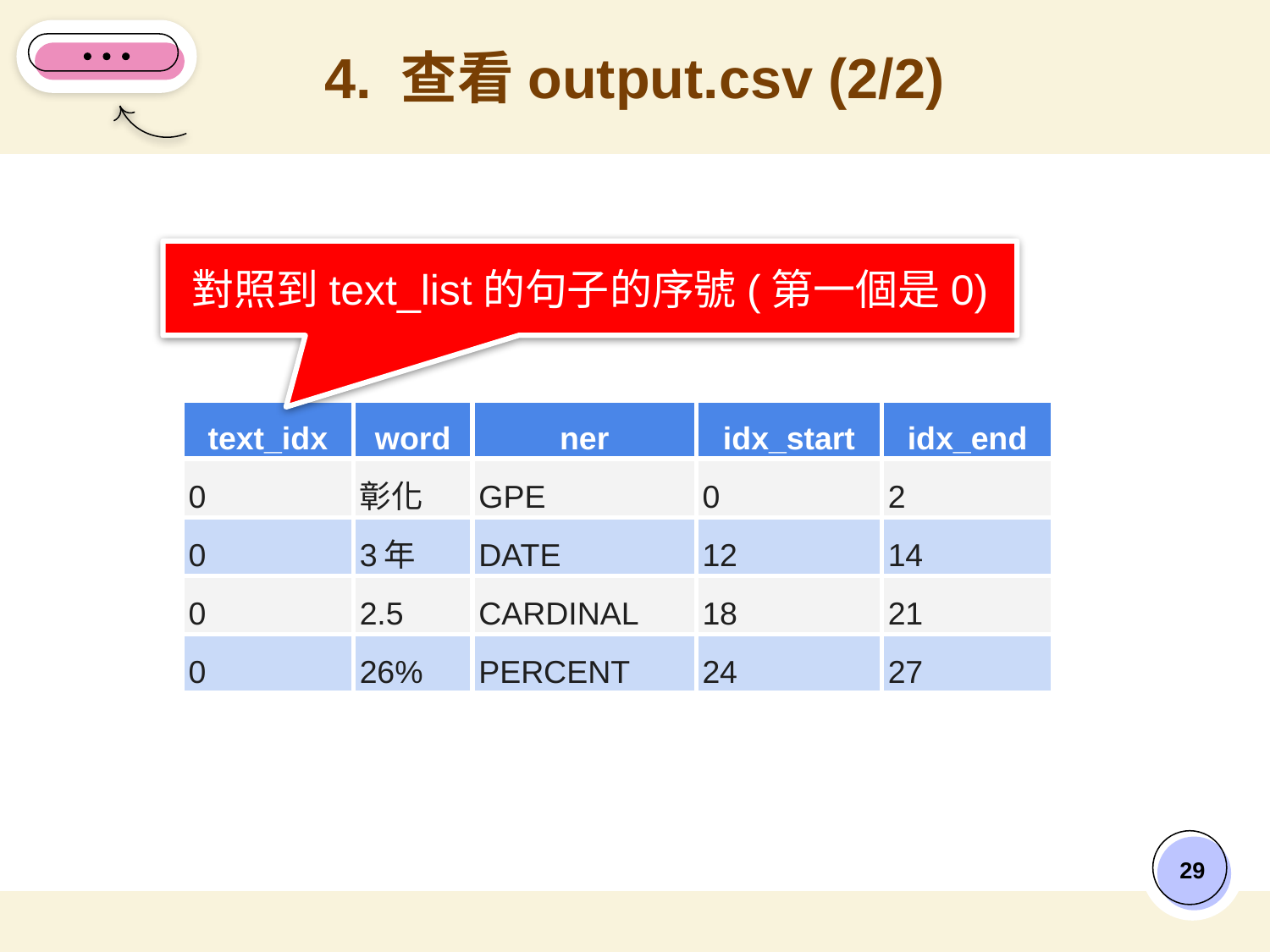

# 4. 查看output.csv (2/2)

對照到text_list的句子的序號(第一個是0)
| text\_idx | word | ner | idx\_start | idx\_end |
| --- | --- | --- | --- | --- |
| 0 | 彰化 | GPE | 0 | 2 |
| 0 | 3年 | DATE | 12 | 14 |
| 0 | 2.5 | CARDINAL | 18 | 21 |
| 0 | 26% | PERCENT | 24 | 27 |
29